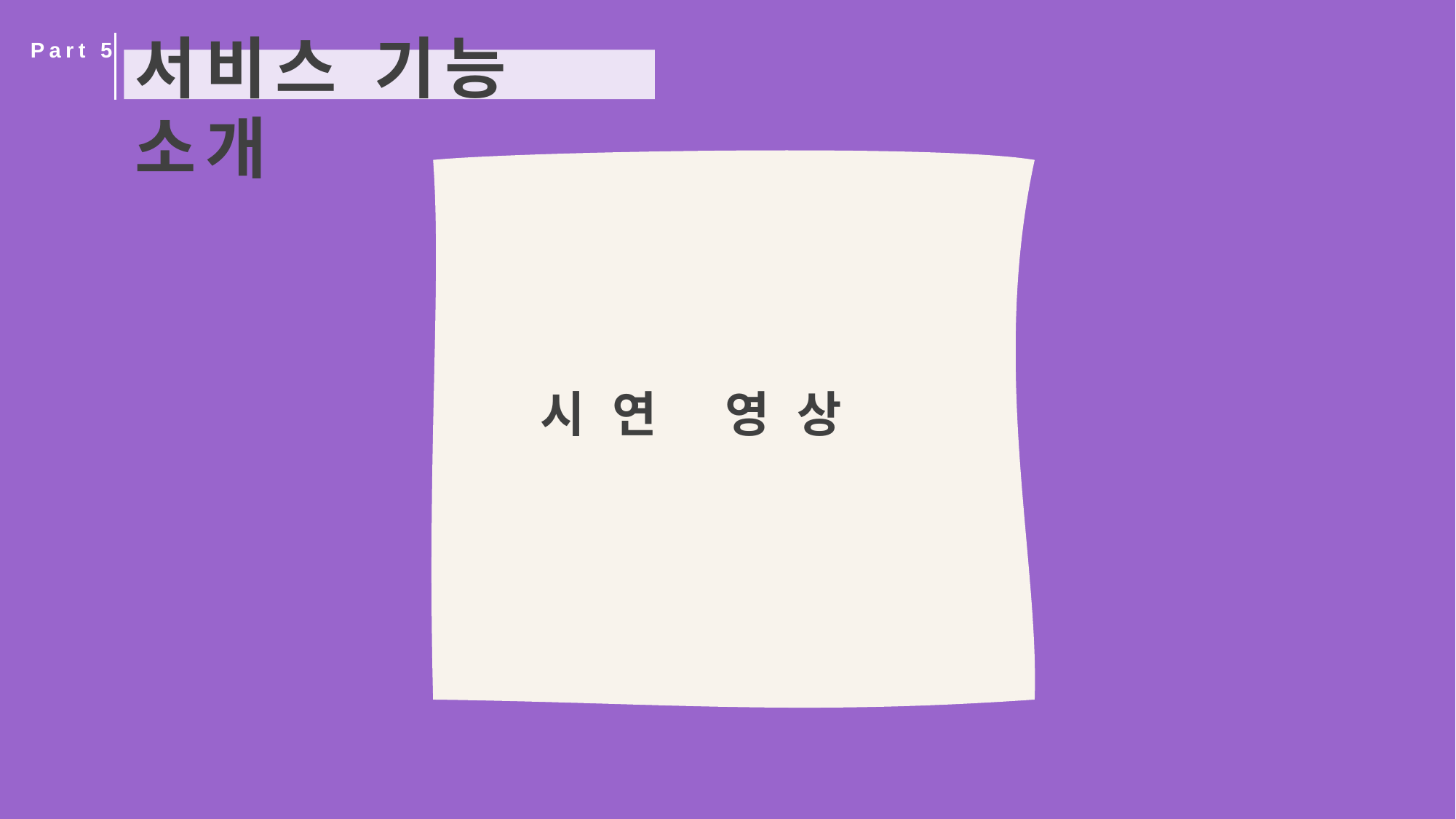

서비스 기능 소개
Part 5

시연 영상